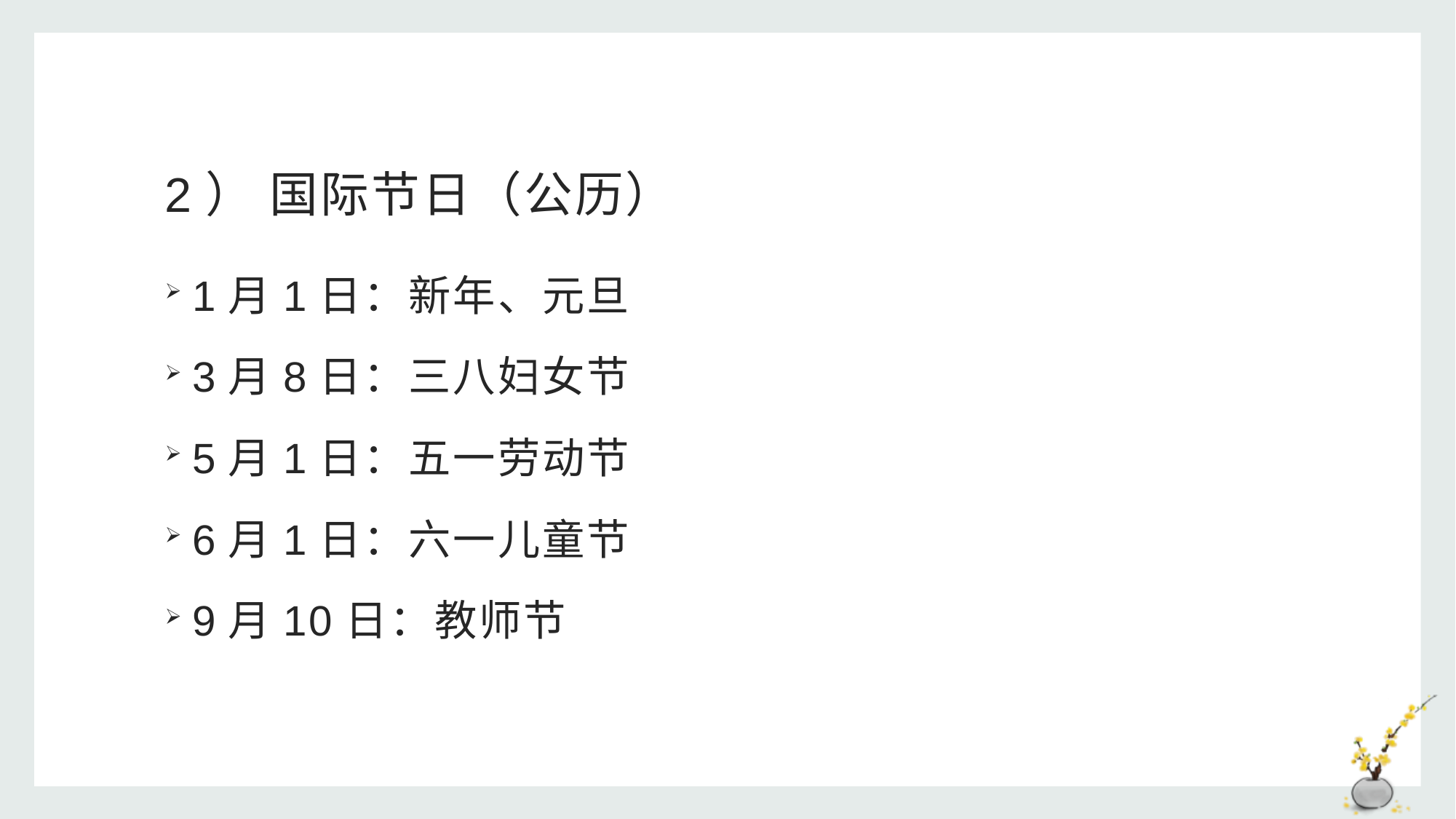

# 2） 国际节日（公历）
1月1日：新年、元旦
3月8日：三八妇女节
5月1日：五一劳动节
6月1日：六一儿童节
9月10日：教师节